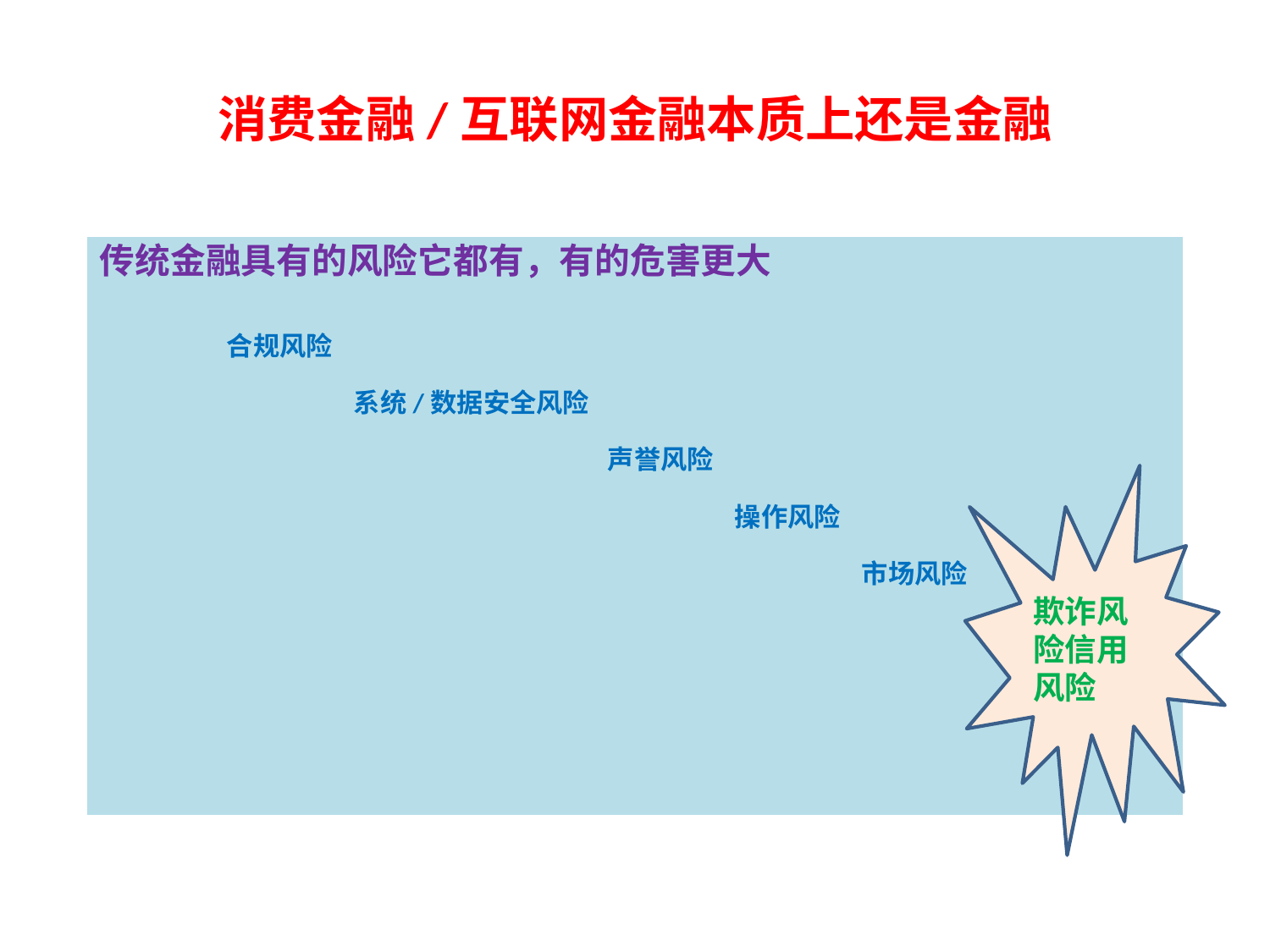

# 消费金融/互联网金融本质上还是金融
传统金融具有的风险它都有，有的危害更大
	合规风险
		系统/数据安全风险
				声誉风险
					操作风险
						市场风险

欺诈风险信用风险